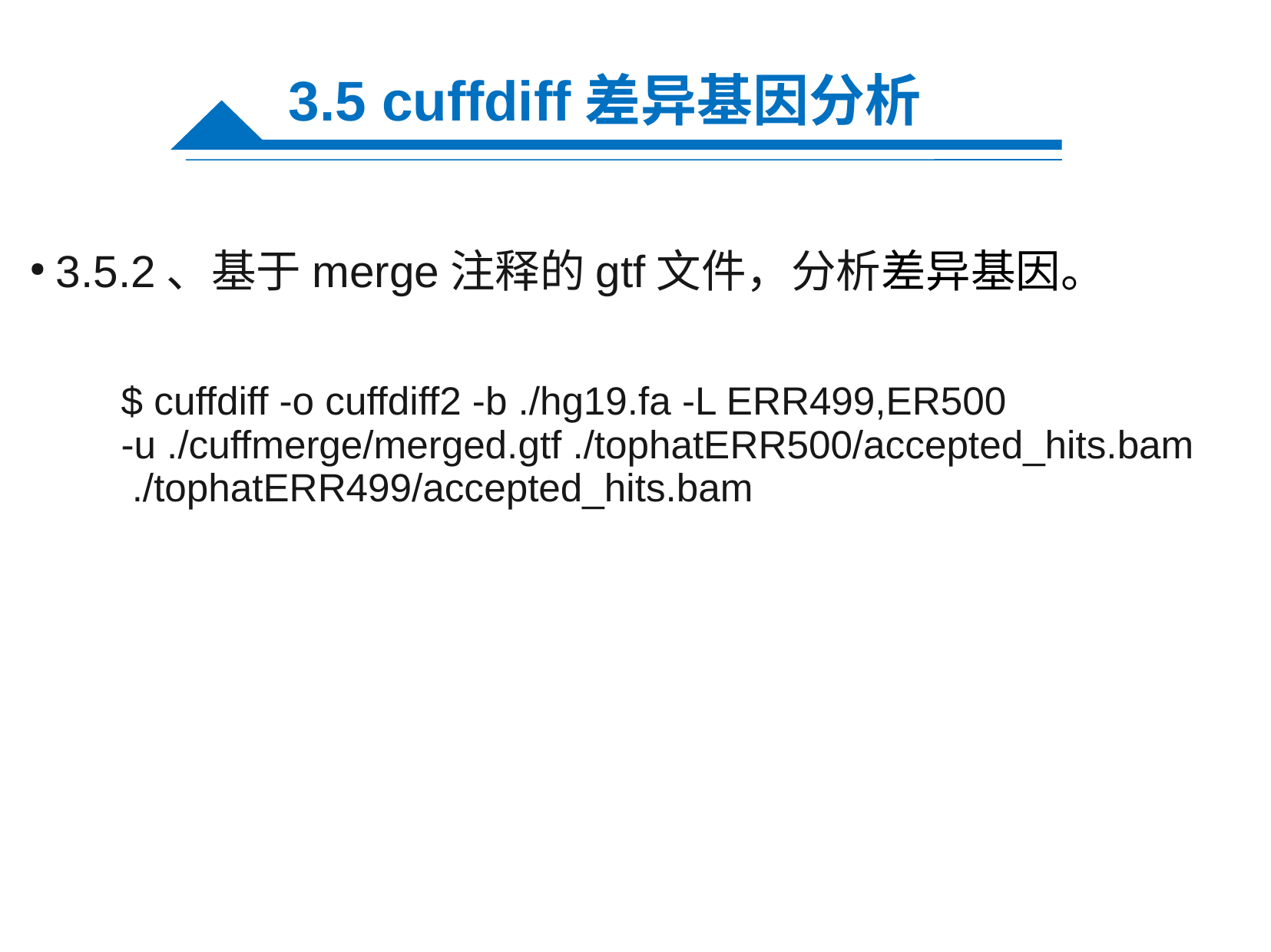

3.5 cuffdiff差异基因分析

3.5.2、基于merge注释的gtf文件，分析差异基因。
●
$ cuffdiff -o cuffdiff2 -b ./hg19.fa -L ERR499,ER500
-u ./cuffmerge/merged.gtf ./tophatERR500/accepted_hits.bam
 ./tophatERR499/accepted_hits.bam